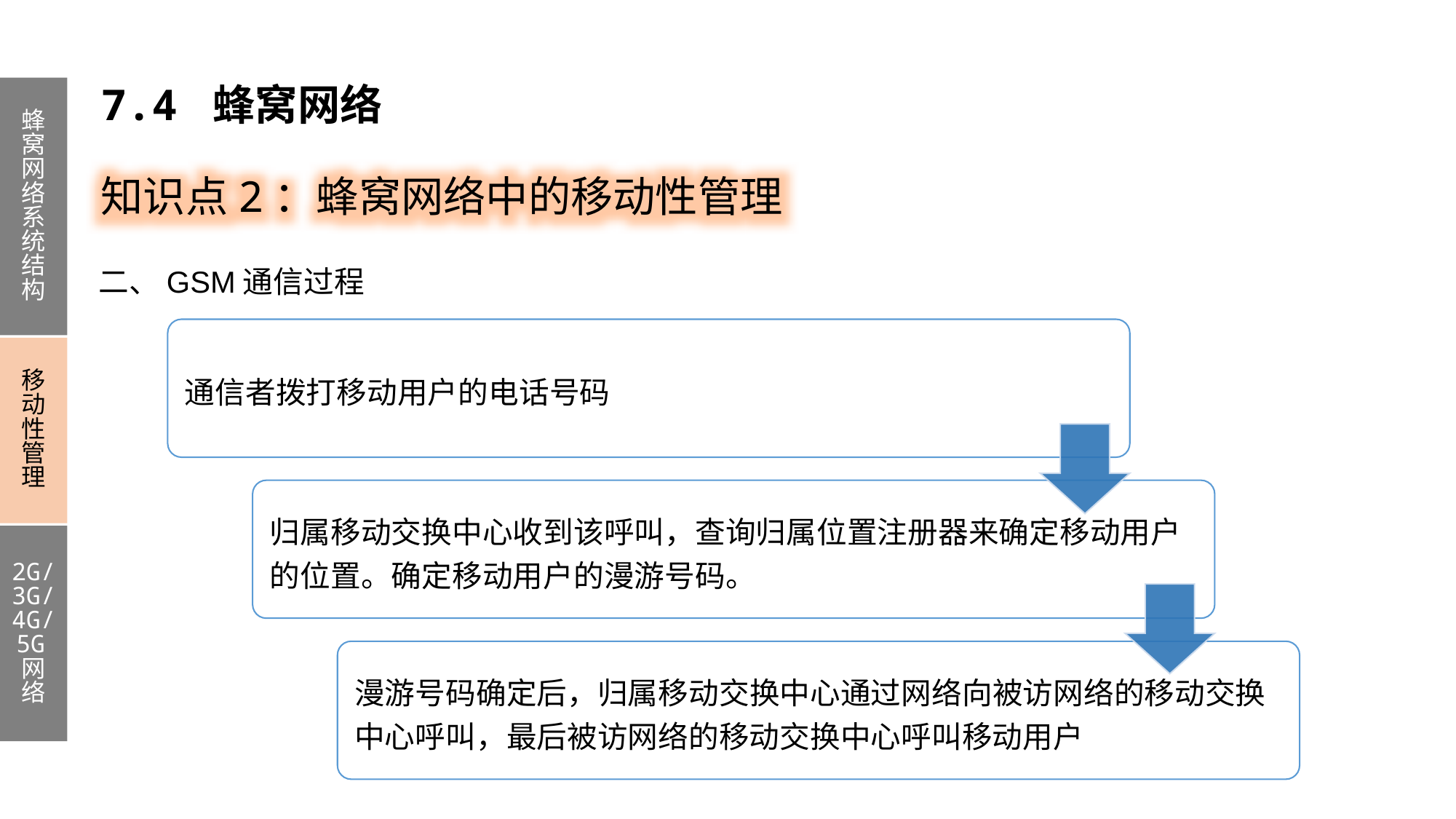

7.4 蜂窝网络
蜂窝网络系统结构
移动性管理
2G/3G/4G/5G网络
知识点2：蜂窝网络中的移动性管理
二、GSM通信过程
通信者拨打移动用户的电话号码
归属移动交换中心收到该呼叫，查询归属位置注册器来确定移动用户的位置。确定移动用户的漫游号码。
漫游号码确定后，归属移动交换中心通过网络向被访网络的移动交换中心呼叫，最后被访网络的移动交换中心呼叫移动用户